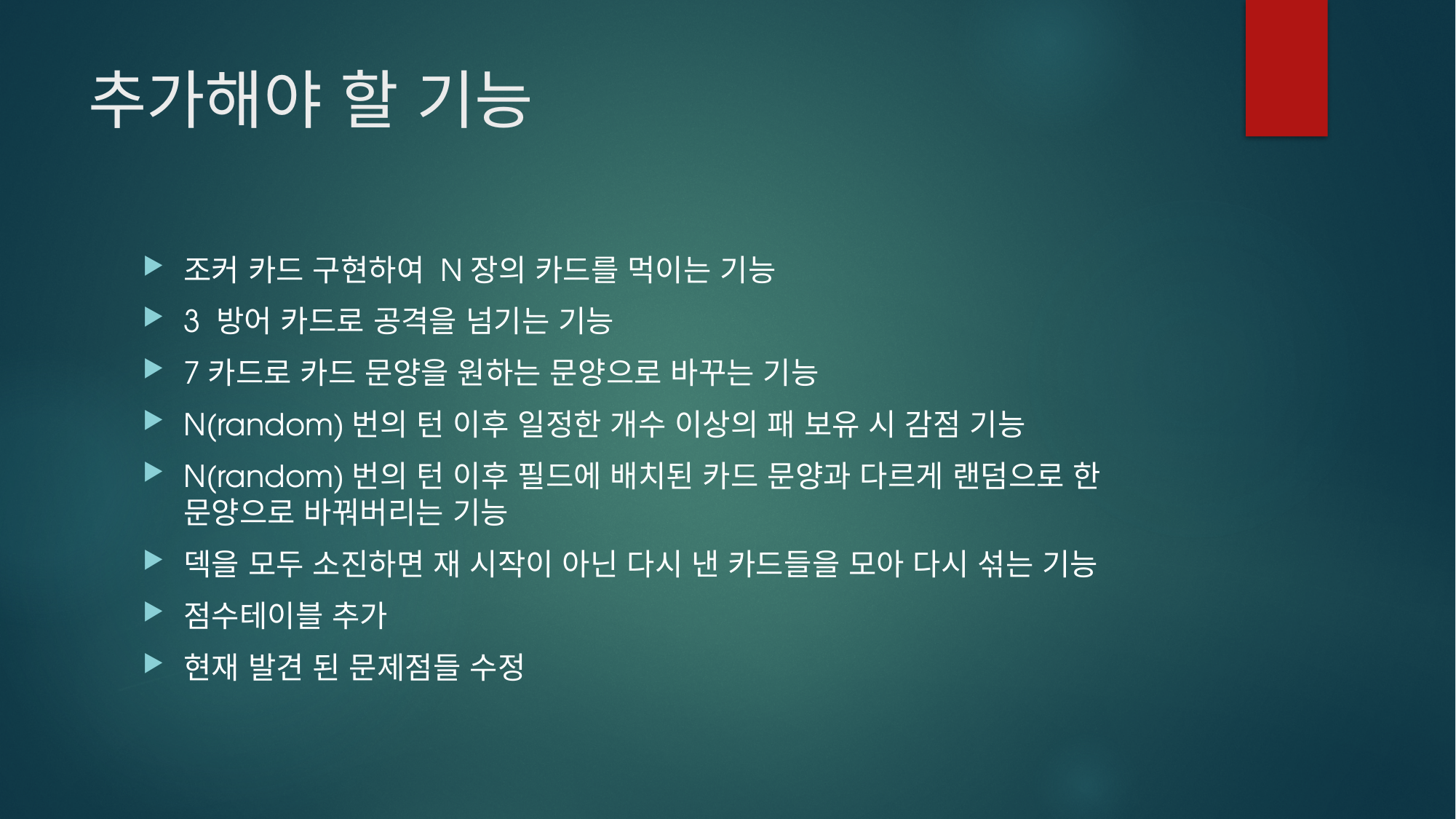

# 추가해야 할 기능
조커 카드 구현하여 N장의 카드를 먹이는 기능
3 방어 카드로 공격을 넘기는 기능
7카드로 카드 문양을 원하는 문양으로 바꾸는 기능
N(random)번의 턴 이후 일정한 개수 이상의 패 보유 시 감점 기능
N(random)번의 턴 이후 필드에 배치된 카드 문양과 다르게 랜덤으로 한 문양으로 바꿔버리는 기능
덱을 모두 소진하면 재 시작이 아닌 다시 낸 카드들을 모아 다시 섞는 기능
점수테이블 추가
현재 발견 된 문제점들 수정